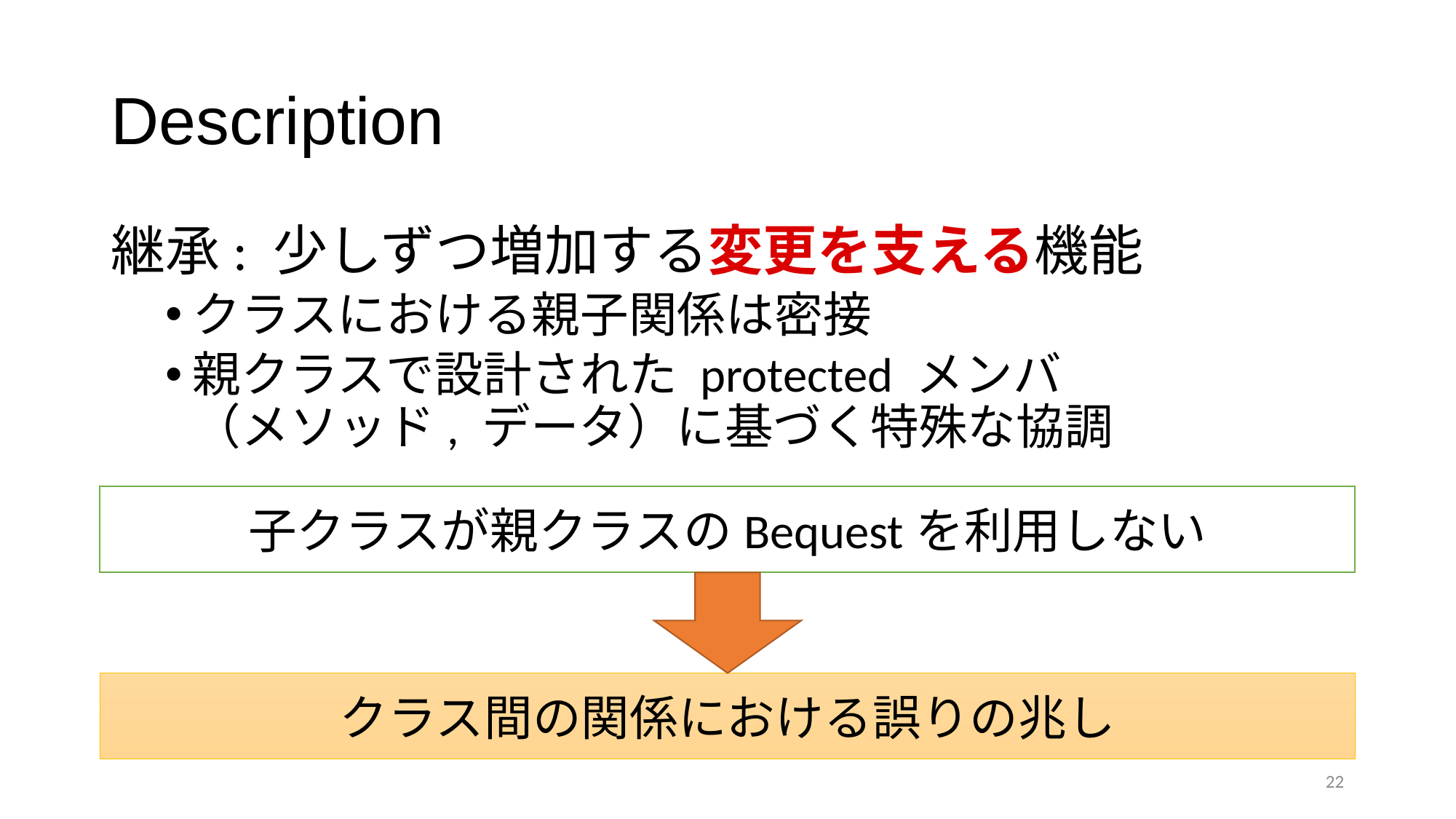

# Description
継承: 少しずつ増加する変更を支える機能
クラスにおける親子関係は密接
親クラスで設計された protected メンバ
（メソッド, データ）に基づく特殊な協調
子クラスが親クラスのBequestを利用しない

クラス間の関係における誤りの兆し
22